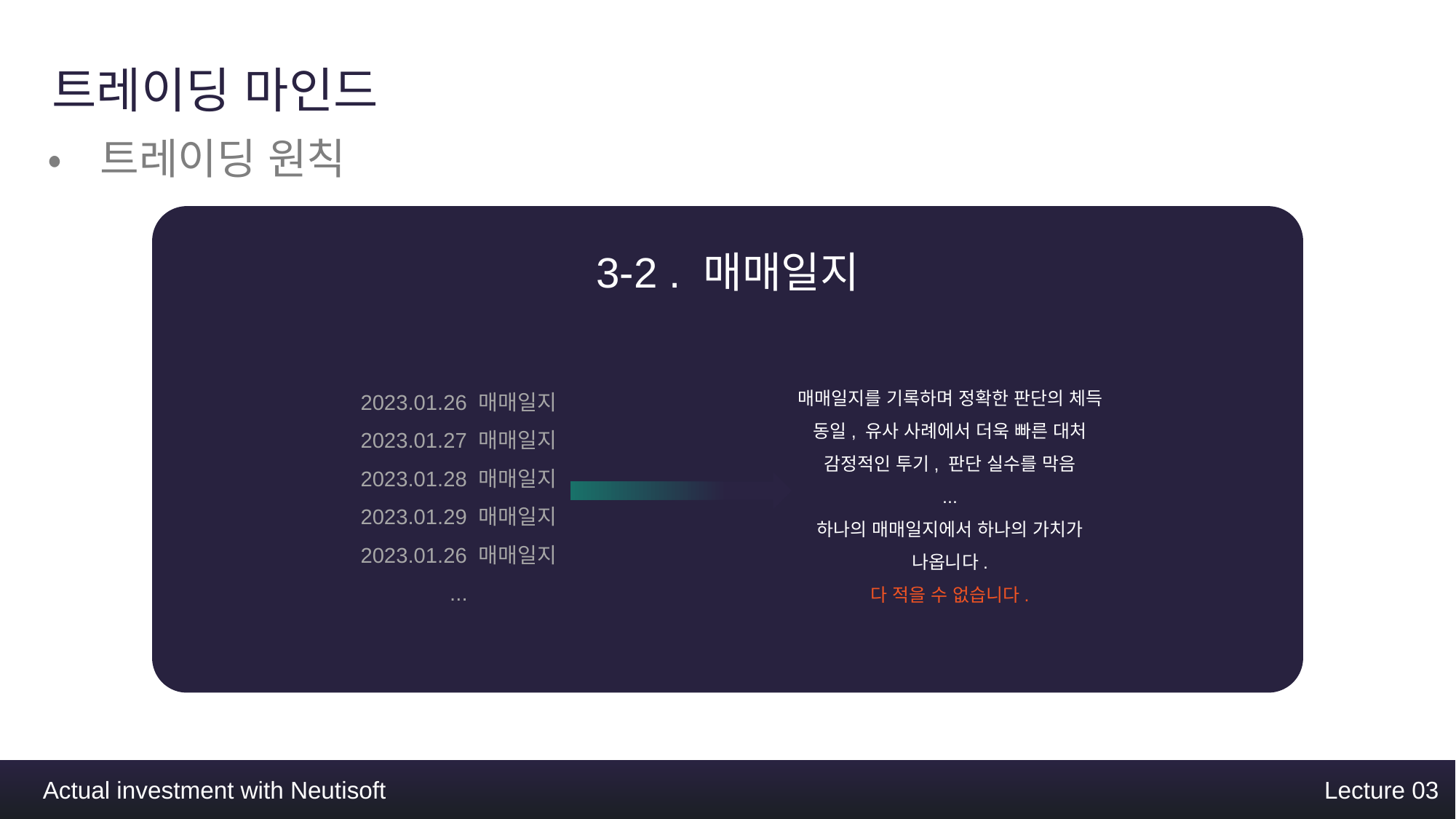

트레이딩 마인드
•트레이딩 원칙

3-2 . 매매일지

2023.01.26 매매일지
2023.01.27 매매일지
2023.01.28 매매일지
2023.01.29 매매일지
2023.01.26 매매일지
...
매매일지를 기록하며 정확한 판단의 체득
동일, 유사 사례에서 더욱 빠른 대처
감정적인 투기, 판단 실수를 막음
...
하나의 매매일지에서 하나의 가치가 나옵니다.
다 적을 수 없습니다.

Actual investment with Neutisoft
Lecture 03